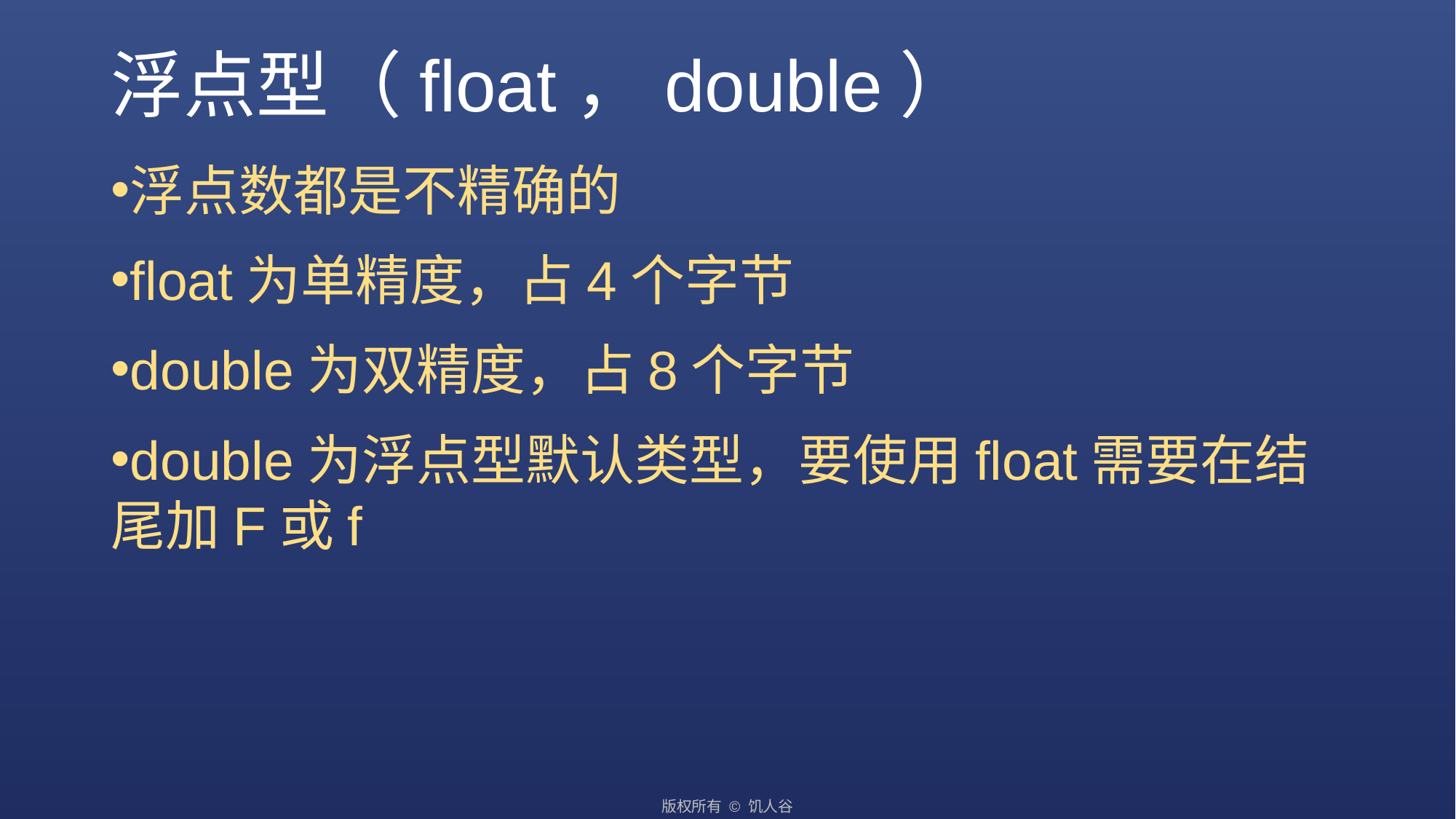

# 浮点型（float，double）
浮点数都是不精确的
float为单精度，占4个字节
double为双精度，占8个字节
double为浮点型默认类型，要使用float需要在结尾加F或f